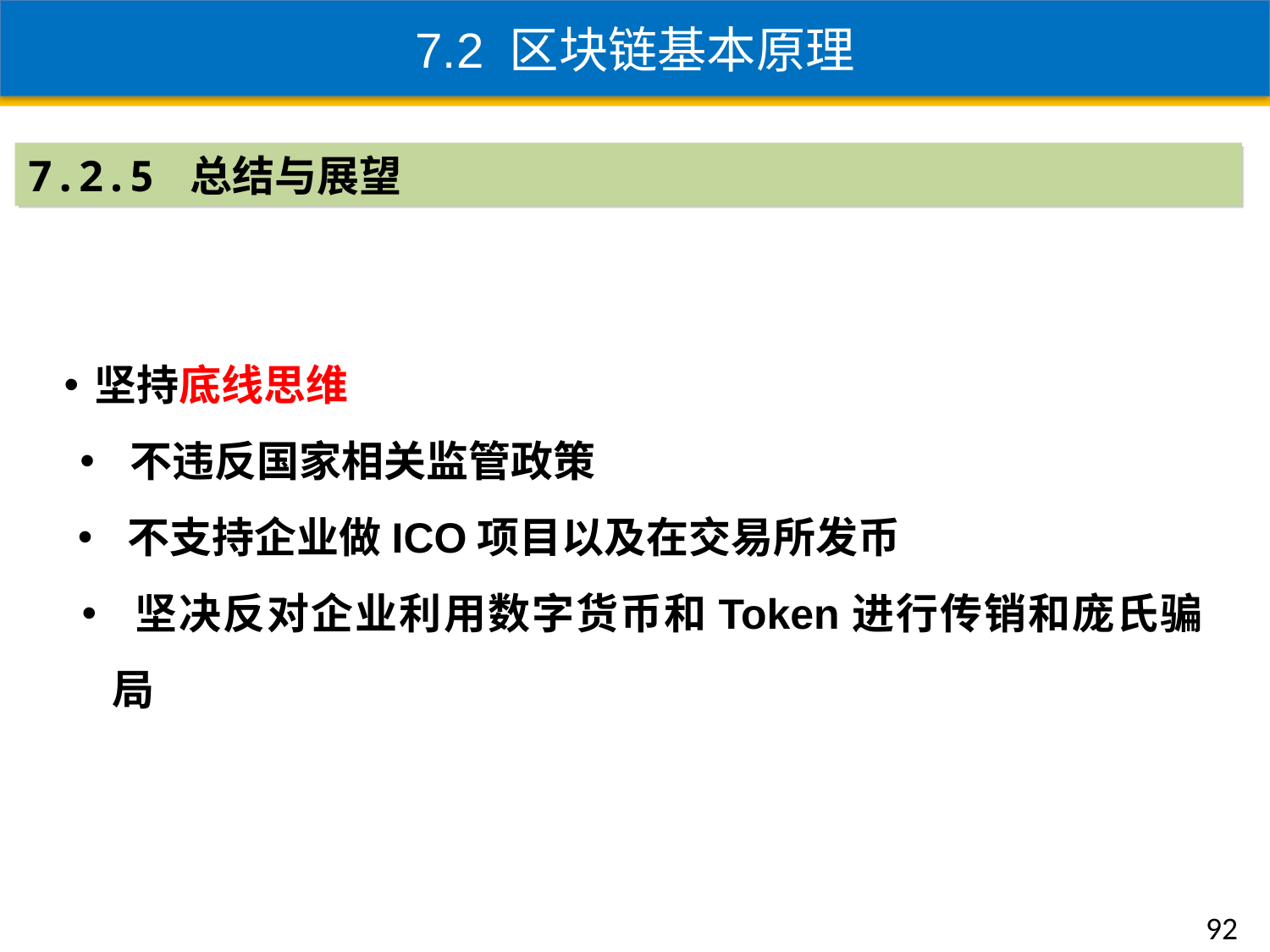

7.2 区块链基本原理
7.2.5 总结与展望
坚持底线思维
 不违反国家相关监管政策
 不支持企业做ICO项目以及在交易所发币
 坚决反对企业利用数字货币和Token进行传销和庞氏骗局
92